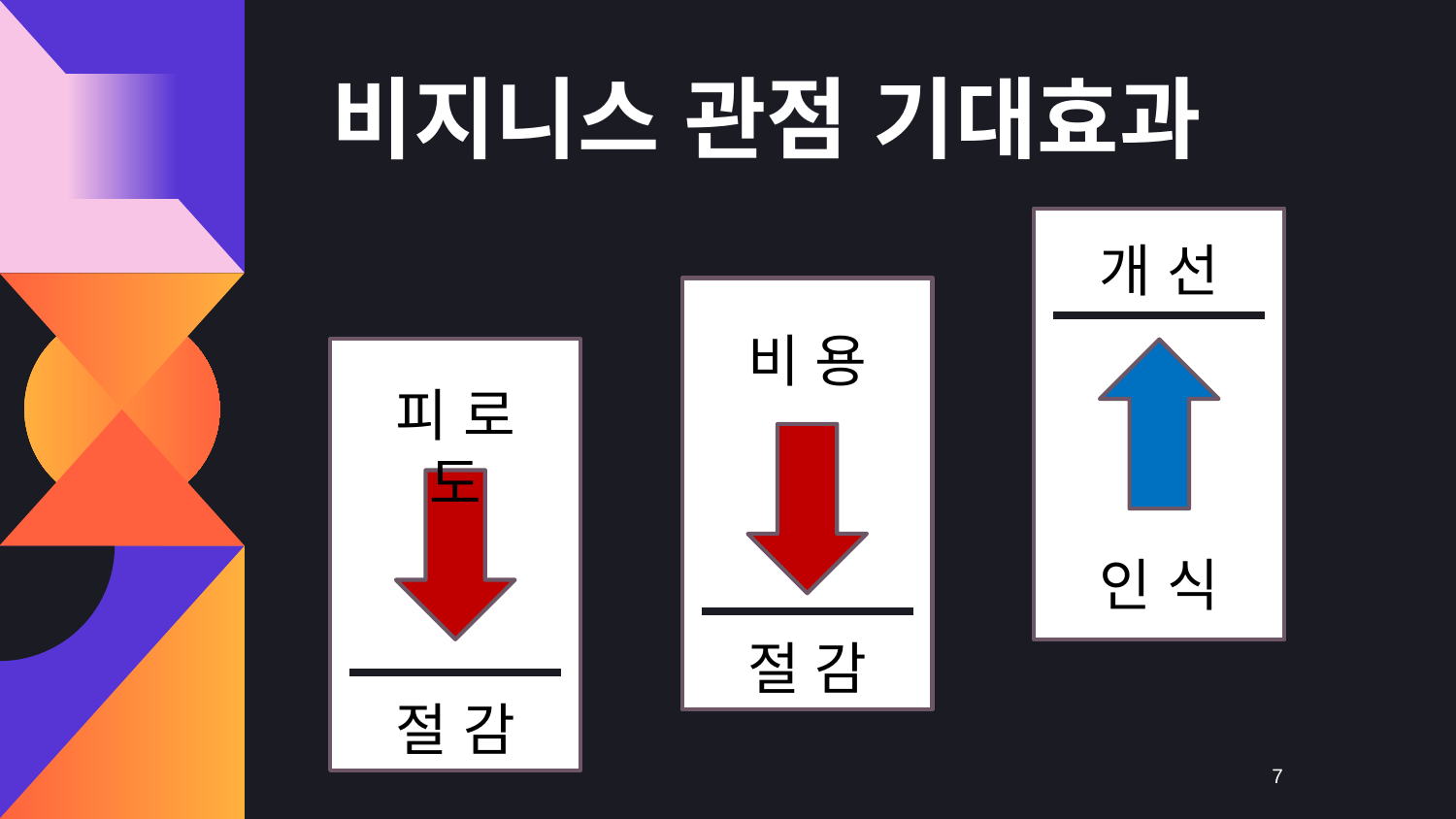

비지니스 관점 기대효과

개 선

비 용

피 로 도

인 식
절 감
절 감